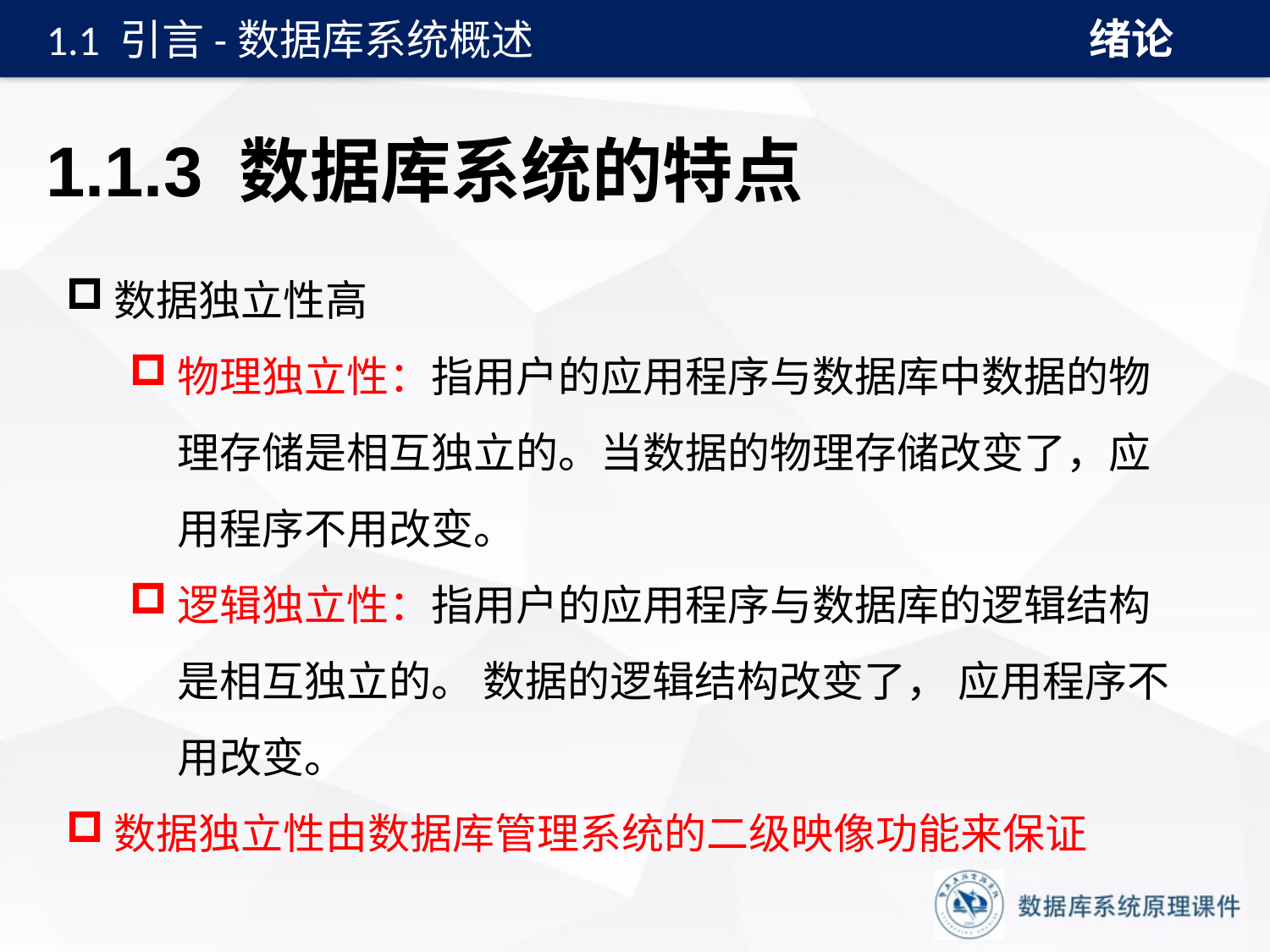

绪论
1.1 引言-数据库系统概述
# 1.1.3 数据库系统的特点
数据独立性高
物理独立性：指用户的应用程序与数据库中数据的物理存储是相互独立的。当数据的物理存储改变了，应用程序不用改变。
逻辑独立性：指用户的应用程序与数据库的逻辑结构是相互独立的。 数据的逻辑结构改变了， 应用程序不用改变。
数据独立性由数据库管理系统的二级映像功能来保证